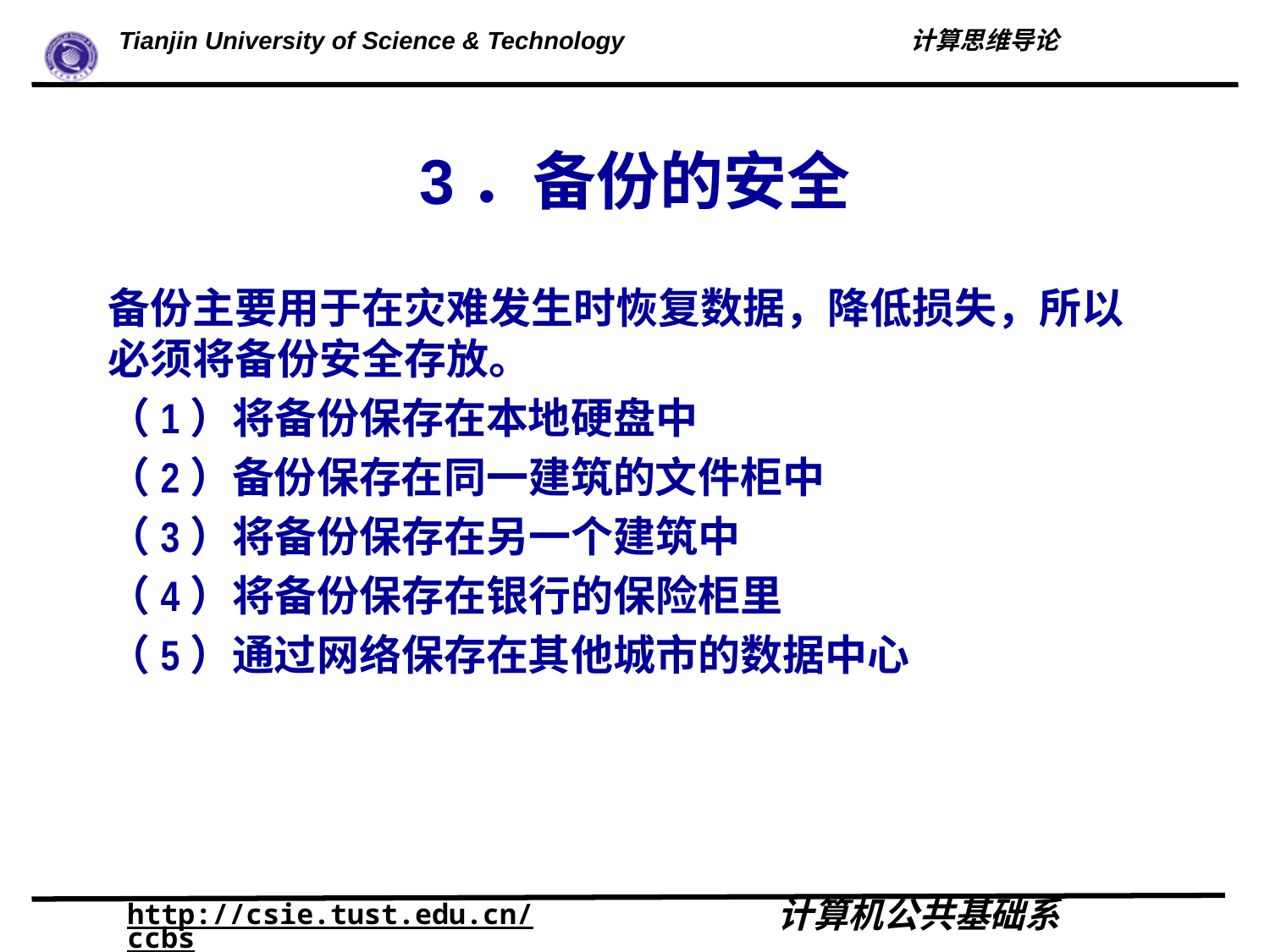

# 3．备份的安全
备份主要用于在灾难发生时恢复数据，降低损失，所以必须将备份安全存放。
（1）将备份保存在本地硬盘中
（2）备份保存在同一建筑的文件柜中
（3）将备份保存在另一个建筑中
（4）将备份保存在银行的保险柜里
（5）通过网络保存在其他城市的数据中心